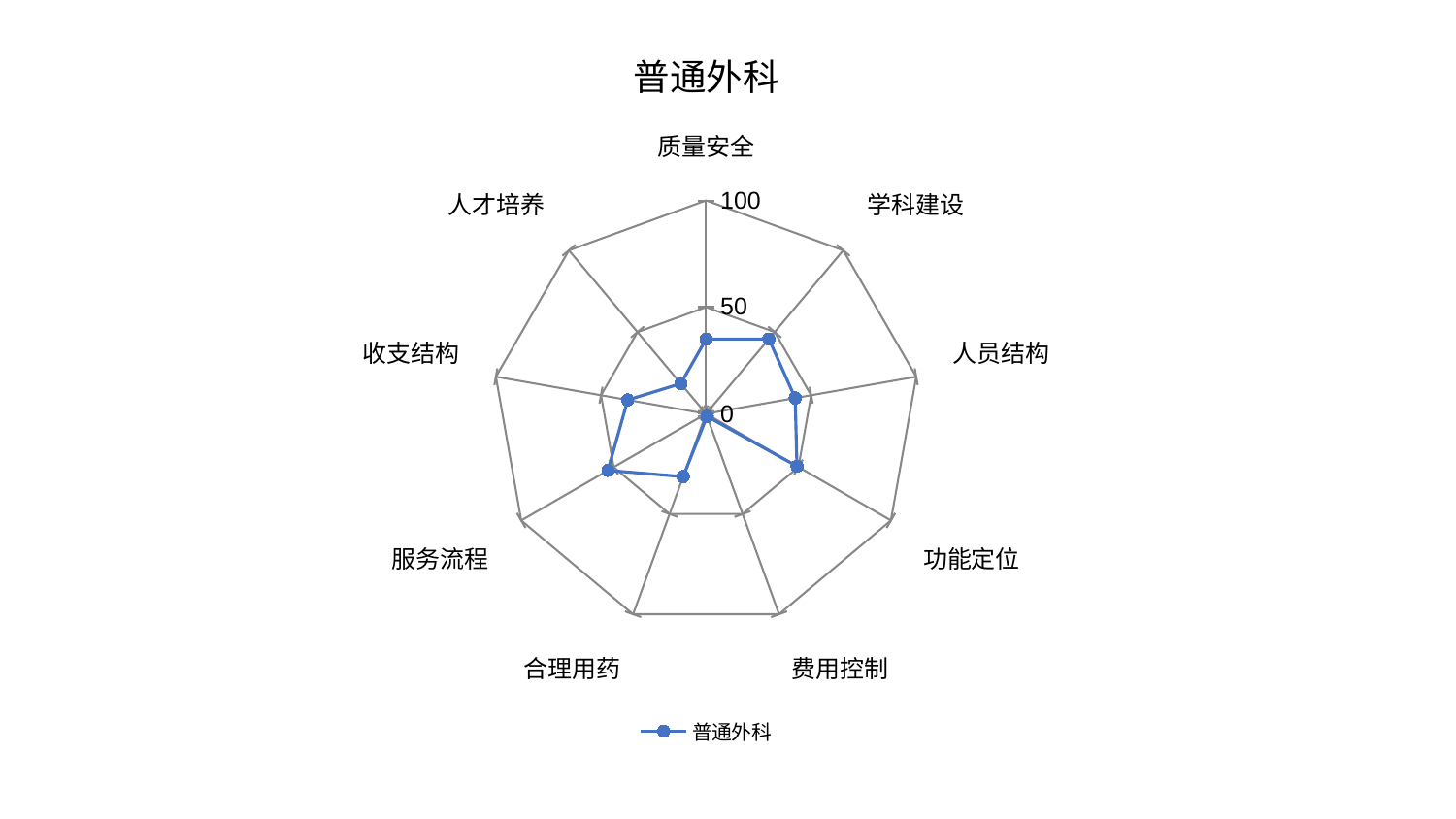

### Chart: 普通外科

| Category | 普通外科 |
|---|---|
| 质量安全 | 35.03167563152726 |
| 学科建设 | 45.78949818649056 |
| 人员结构 | 42.40727553509178 |
| 功能定位 | 49.185269553927874 |
| 费用控制 | 1.2898176602249458 |
| 合理用药 | 31.34012231926764 |
| 服务流程 | 53.11569755796553 |
| 收支结构 | 37.29044680677484 |
| 人才培养 | 18.432314998312858 |
102